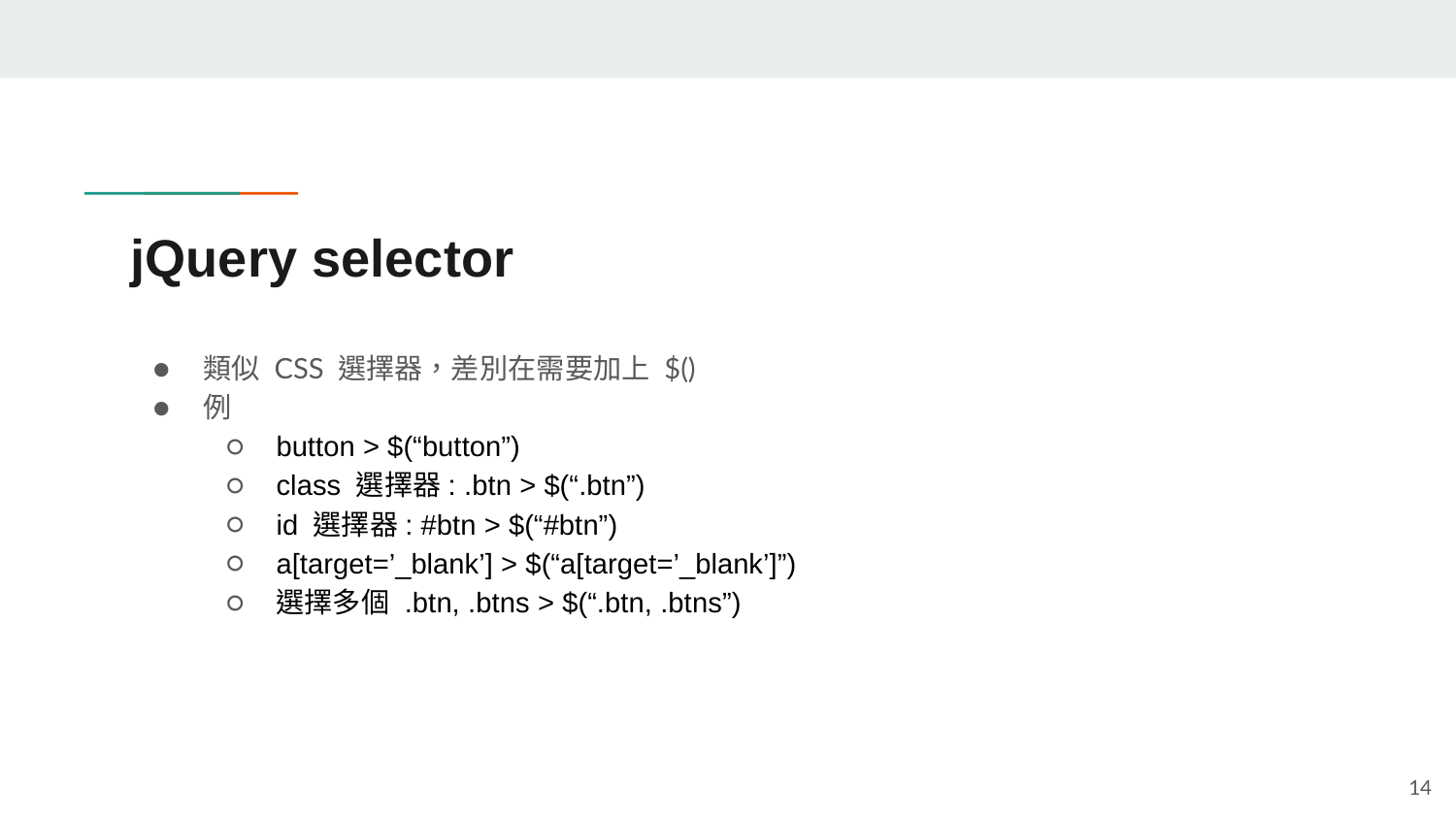

# jQuery selector
類似 CSS 選擇器，差別在需要加上 $()
例
button > $(“button”)
class 選擇器: .btn > $(“.btn”)
id 選擇器: #btn > $(“#btn”)
a[target=’_blank’] > $(“a[target=’_blank’]”)
選擇多個 .btn, .btns > $(“.btn, .btns”)

14